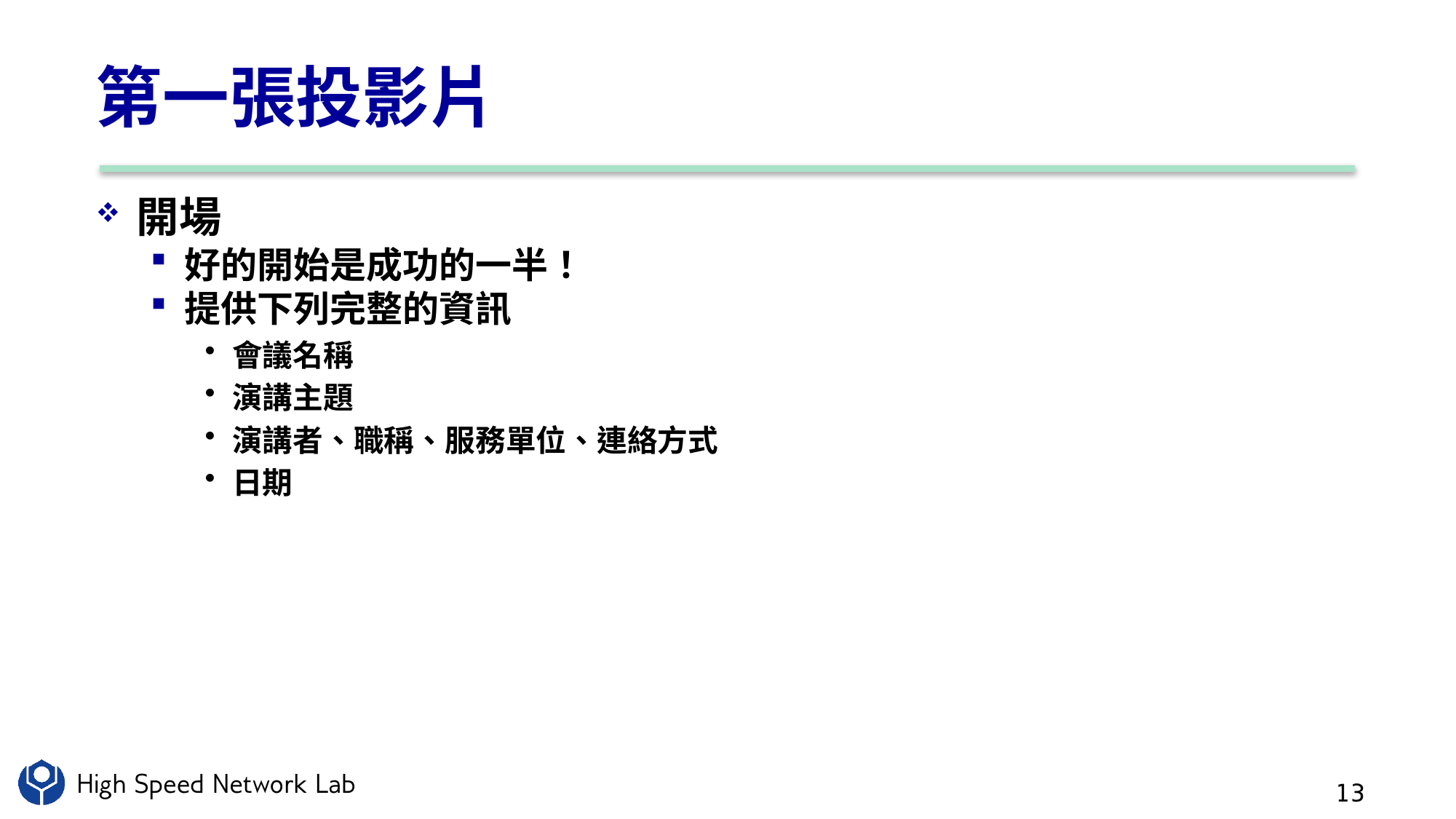

# 第一張投影片
開場
好的開始是成功的一半！
提供下列完整的資訊
會議名稱
演講主題
演講者、職稱、服務單位、連絡方式
日期

13